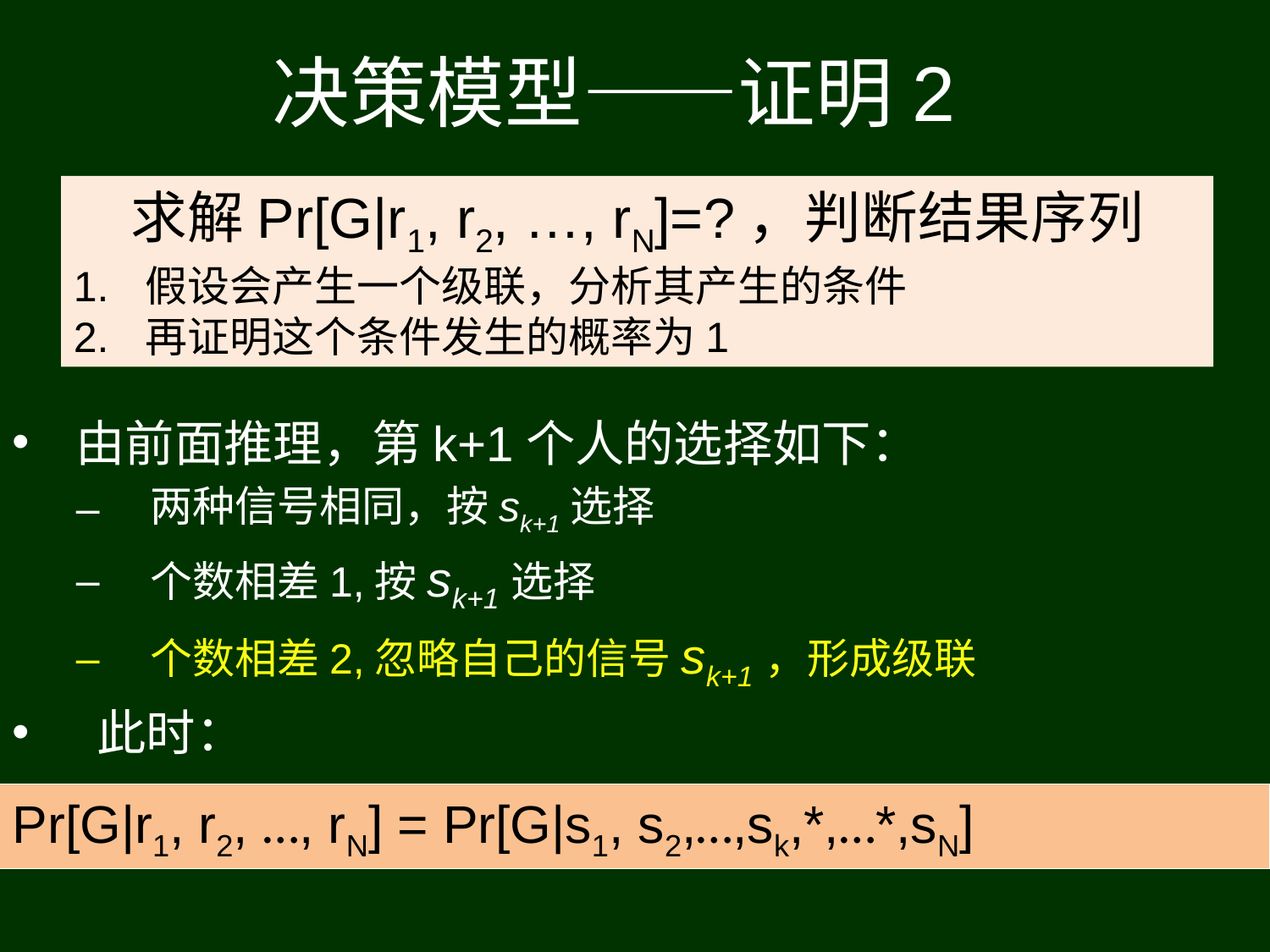

# 决策模型——证明2
求解Pr[G|r1, r2, …, rN]=?，判断结果序列
假设会产生一个级联，分析其产生的条件
再证明这个条件发生的概率为1
由前面推理，第k+1个人的选择如下：
两种信号相同，按sk+1选择
个数相差1,按sk+1选择
个数相差2,忽略自己的信号sk+1，形成级联
此时：

Pr[G|r1, r2, …, rN] = Pr[G|s1, s2,…,sk,*,…*,sN]